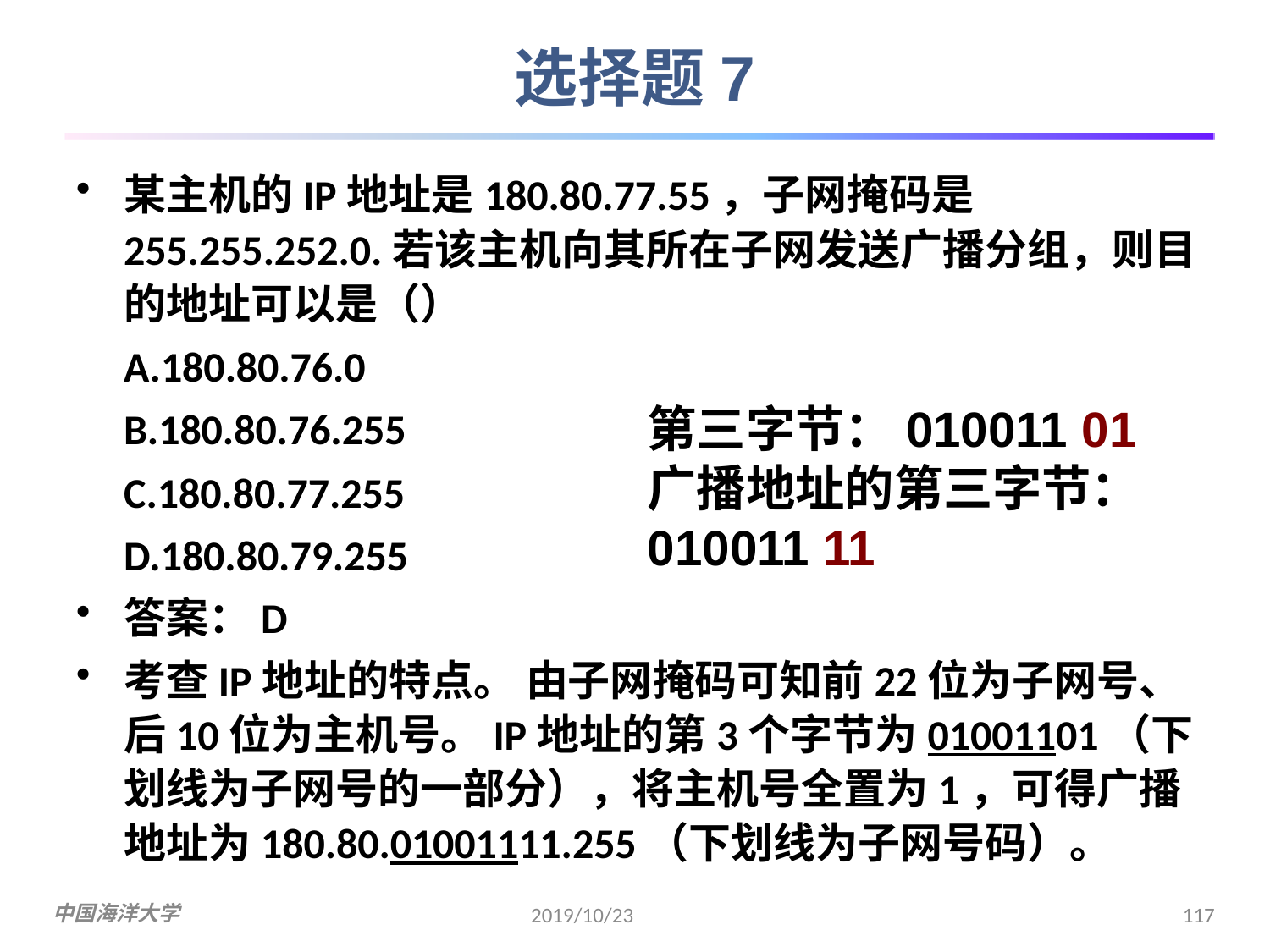

# 选择题7
某主机的IP地址是180.80.77.55，子网掩码是255.255.252.0.若该主机向其所在子网发送广播分组，则目的地址可以是（）
	A.180.80.76.0
	B.180.80.76.255
	C.180.80.77.255
	D.180.80.79.255
答案：D
考查IP地址的特点。 由子网掩码可知前22位为子网号、后10位为主机号。IP地址的第3个字节为01001101（下划线为子网号的一部分），将主机号全置为1，可得广播地址为180.80.01001111.255（下划线为子网号码）。

第三字节：010011 01
广播地址的第三字节：
010011 11